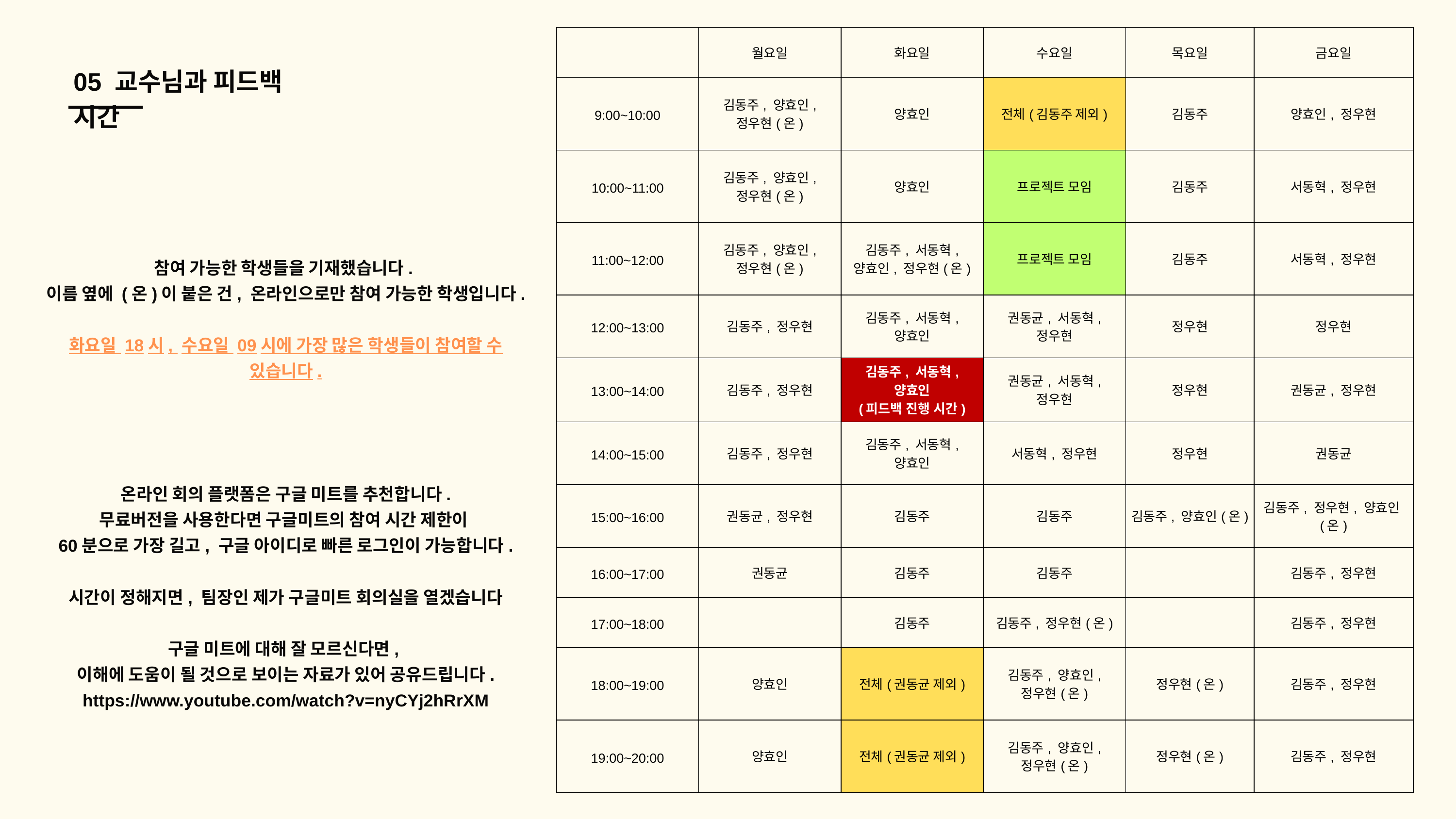

|  | 월요일 | 화요일 | 수요일 | 목요일 | 금요일 |
| --- | --- | --- | --- | --- | --- |
| 9:00~10:00 | 김동주, 양효인, 정우현(온) | 양효인 | 전체(김동주 제외) | 김동주 | 양효인, 정우현 |
| 10:00~11:00 | 김동주, 양효인, 정우현(온) | 양효인 | 프로젝트 모임 | 김동주 | 서동혁, 정우현 |
| 11:00~12:00 | 김동주, 양효인, 정우현(온) | 김동주, 서동혁, 양효인, 정우현(온) | 프로젝트 모임 | 김동주 | 서동혁, 정우현 |
| 12:00~13:00 | 김동주, 정우현 | 김동주, 서동혁, 양효인 | 권동균, 서동혁, 정우현 | 정우현 | 정우현 |
| 13:00~14:00 | 김동주, 정우현 | 김동주, 서동혁, 양효인 (피드백 진행 시간) | 권동균, 서동혁, 정우현 | 정우현 | 권동균, 정우현 |
| 14:00~15:00 | 김동주, 정우현 | 김동주, 서동혁, 양효인 | 서동혁, 정우현 | 정우현 | 권동균 |
| 15:00~16:00 | 권동균, 정우현 | 김동주 | 김동주 | 김동주, 양효인(온) | 김동주, 정우현, 양효인(온) |
| 16:00~17:00 | 권동균 | 김동주 | 김동주 |  | 김동주, 정우현 |
| 17:00~18:00 |  | 김동주 | 김동주, 정우현(온) |  | 김동주, 정우현 |
| 18:00~19:00 | 양효인 | 전체(권동균 제외) | 김동주, 양효인, 정우현(온) | 정우현(온) | 김동주, 정우현 |
| 19:00~20:00 | 양효인 | 전체(권동균 제외) | 김동주, 양효인, 정우현(온) | 정우현(온) | 김동주, 정우현 |
05 교수님과 피드백 시간

참여 가능한 학생들을 기재했습니다.
이름 옆에 (온)이 붙은 건, 온라인으로만 참여 가능한 학생입니다.

화요일 18시, 수요일 09시에 가장 많은 학생들이 참여할 수 있습니다.
온라인 회의 플랫폼은 구글 미트를 추천합니다.
무료버전을 사용한다면 구글미트의 참여 시간 제한이
60분으로 가장 길고, 구글 아이디로 빠른 로그인이 가능합니다.

시간이 정해지면, 팀장인 제가 구글미트 회의실을 열겠습니다

구글 미트에 대해 잘 모르신다면,
이해에 도움이 될 것으로 보이는 자료가 있어 공유드립니다.
https://www.youtube.com/watch?v=nyCYj2hRrXM